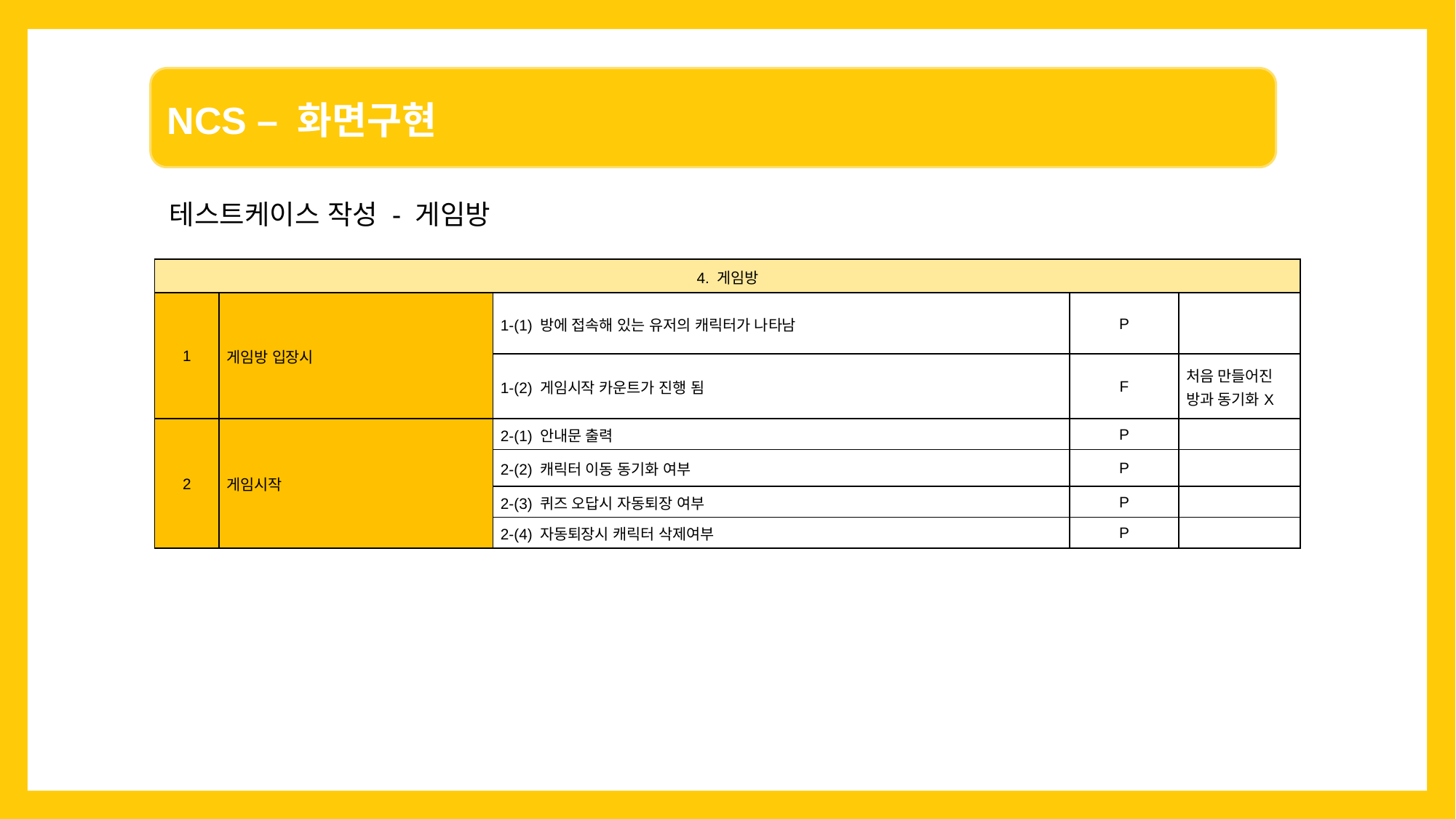

NCS – 화면구현
테스트케이스 작성 - 게임방
| 4. 게임방 |  |  |  |  |
| --- | --- | --- | --- | --- |
| 1 | 게임방 입장시 | 1-(1) 방에 접속해 있는 유저의 캐릭터가 나타남 | P |  |
|  |  | 1-(2) 게임시작 카운트가 진행 됨 | F | 처음 만들어진 방과 동기화X |
| 2 | 게임시작 | 2-(1) 안내문 출력 | P |  |
|  |  | 2-(2) 캐릭터 이동 동기화 여부 | P |  |
|  |  | 2-(3) 퀴즈 오답시 자동퇴장 여부 | P |  |
|  |  | 2-(4) 자동퇴장시 캐릭터 삭제여부 | P |  |